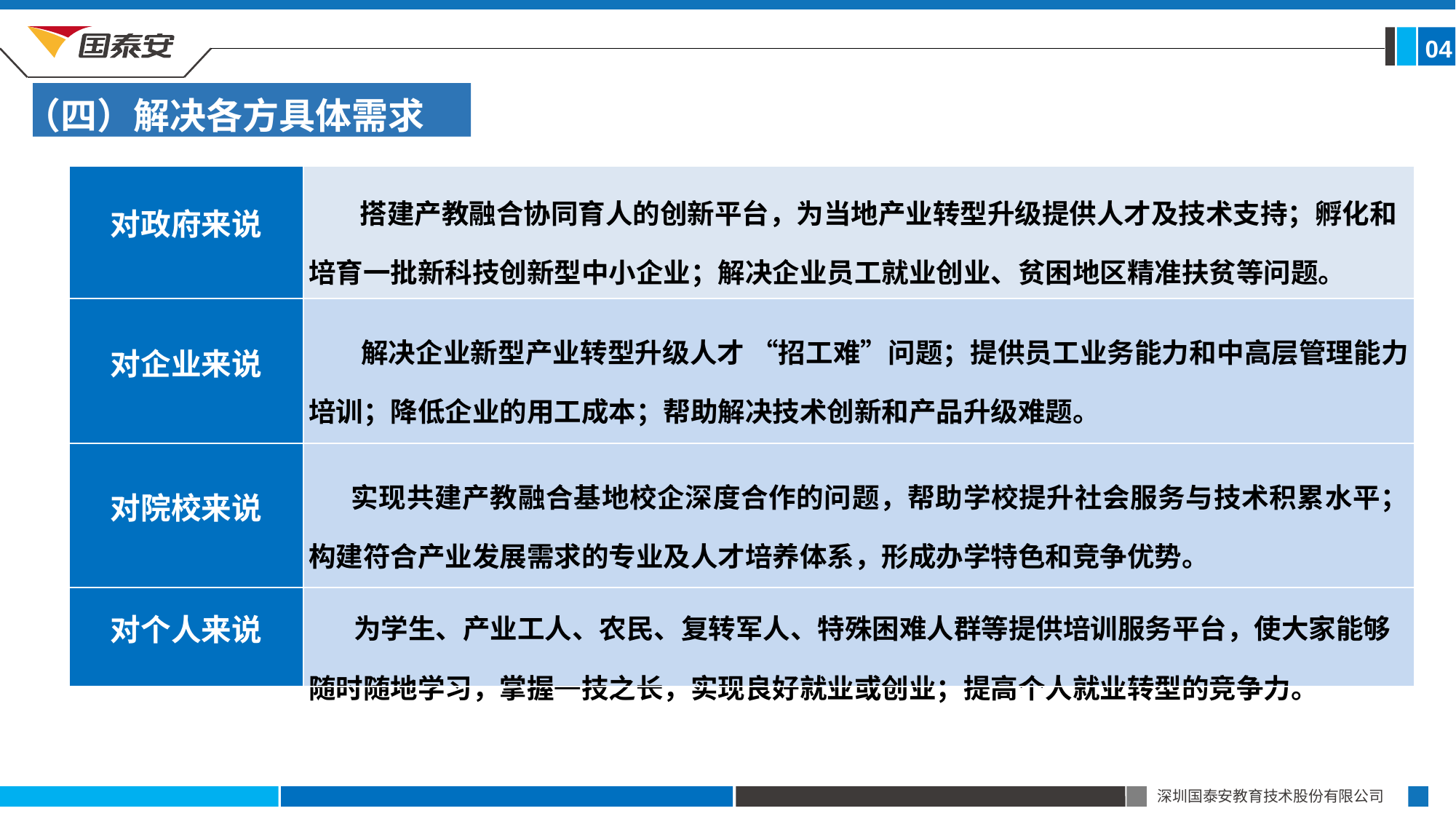

04

（四）解决各方具体需求
| 对政府来说 | 搭建产教融合协同育人的创新平台，为当地产业转型升级提供人才及技术支持；孵化和培育一批新科技创新型中小企业；解决企业员工就业创业、贫困地区精准扶贫等问题。 |
| --- | --- |
| 对企业来说 | 解决企业新型产业转型升级人才 “招工难”问题；提供员工业务能力和中高层管理能力培训；降低企业的用工成本；帮助解决技术创新和产品升级难题。 |
| 对院校来说 | 实现共建产教融合基地校企深度合作的问题，帮助学校提升社会服务与技术积累水平；构建符合产业发展需求的专业及人才培养体系，形成办学特色和竞争优势。 |
| 对个人来说 | 为学生、产业工人、农民、复转军人、特殊困难人群等提供培训服务平台，使大家能够随时随地学习，掌握一技之长，实现良好就业或创业；提高个人就业转型的竞争力。 |
1